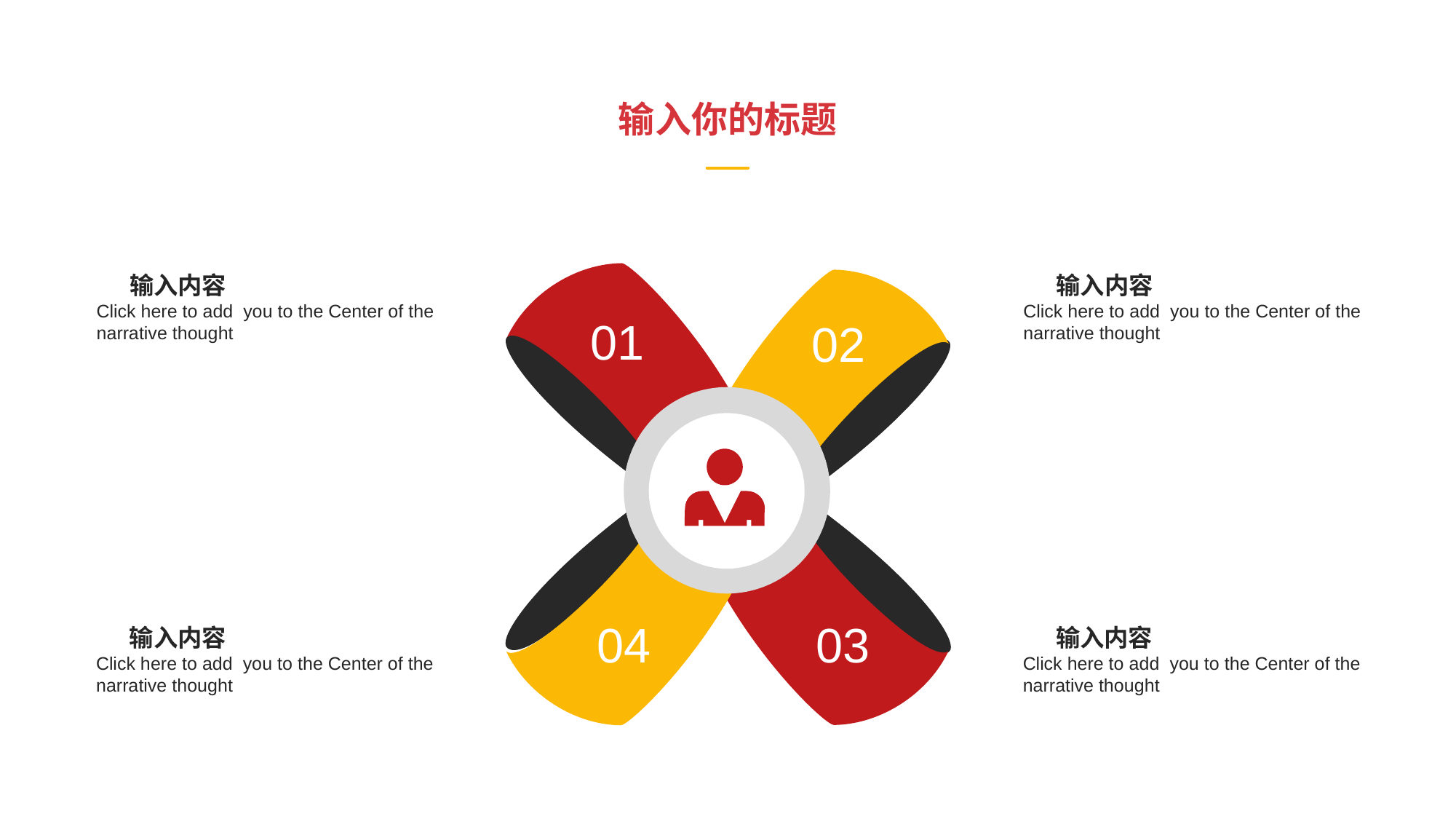

输入你的标题

     输入内容
Click here to add  you to the Center of the
narrative thought

     输入内容
Click here to add  you to the Center of the
narrative thought

01
02

04
03
     输入内容
Click here to add  you to the Center of the
narrative thought

     输入内容
Click here to add  you to the Center of the
narrative thought